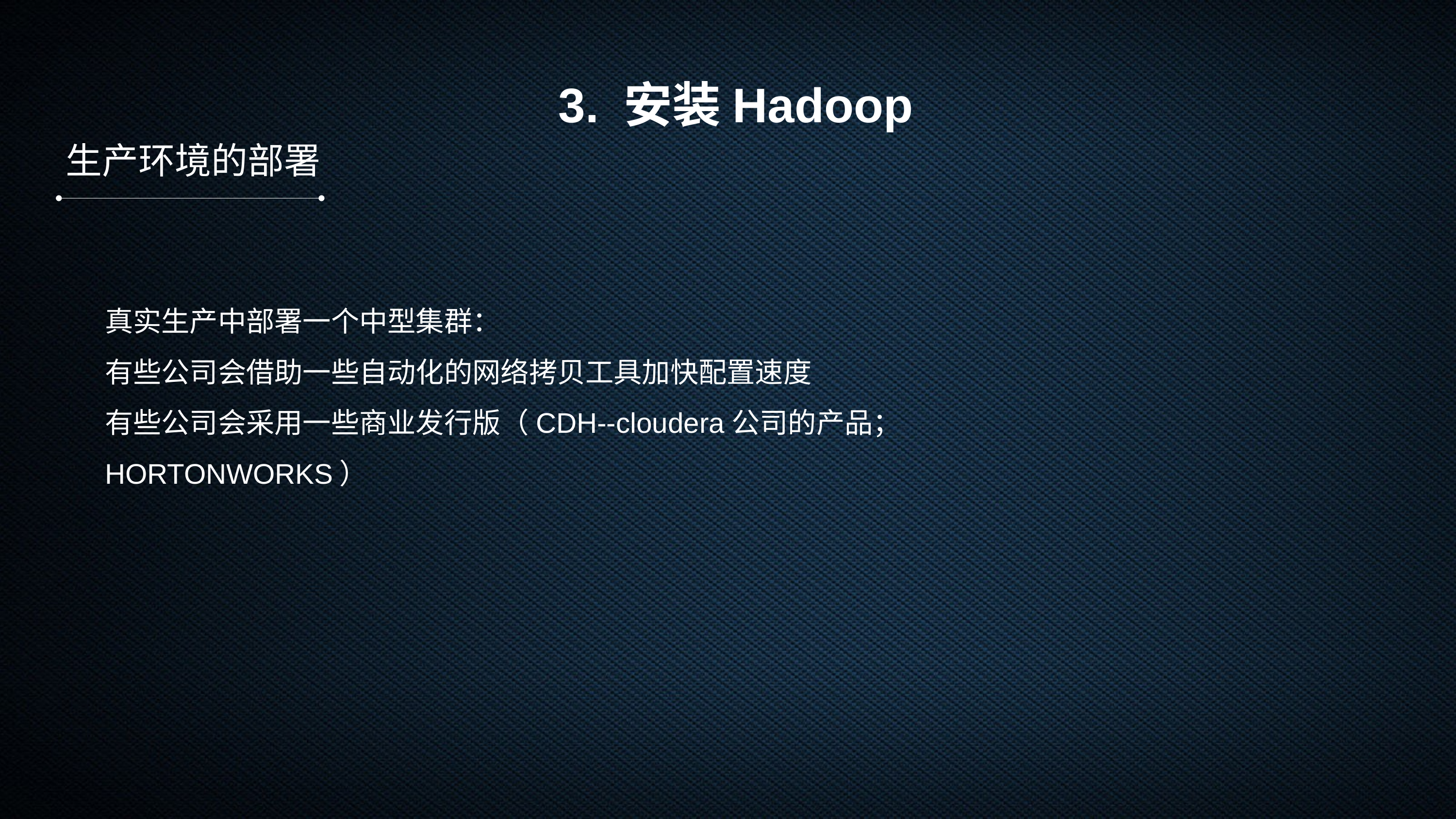

3. 安装Hadoop
生产环境的部署
真实生产中部署一个中型集群：
有些公司会借助一些自动化的网络拷贝工具加快配置速度
有些公司会采用一些商业发行版（CDH--cloudera公司的产品；HORTONWORKS）